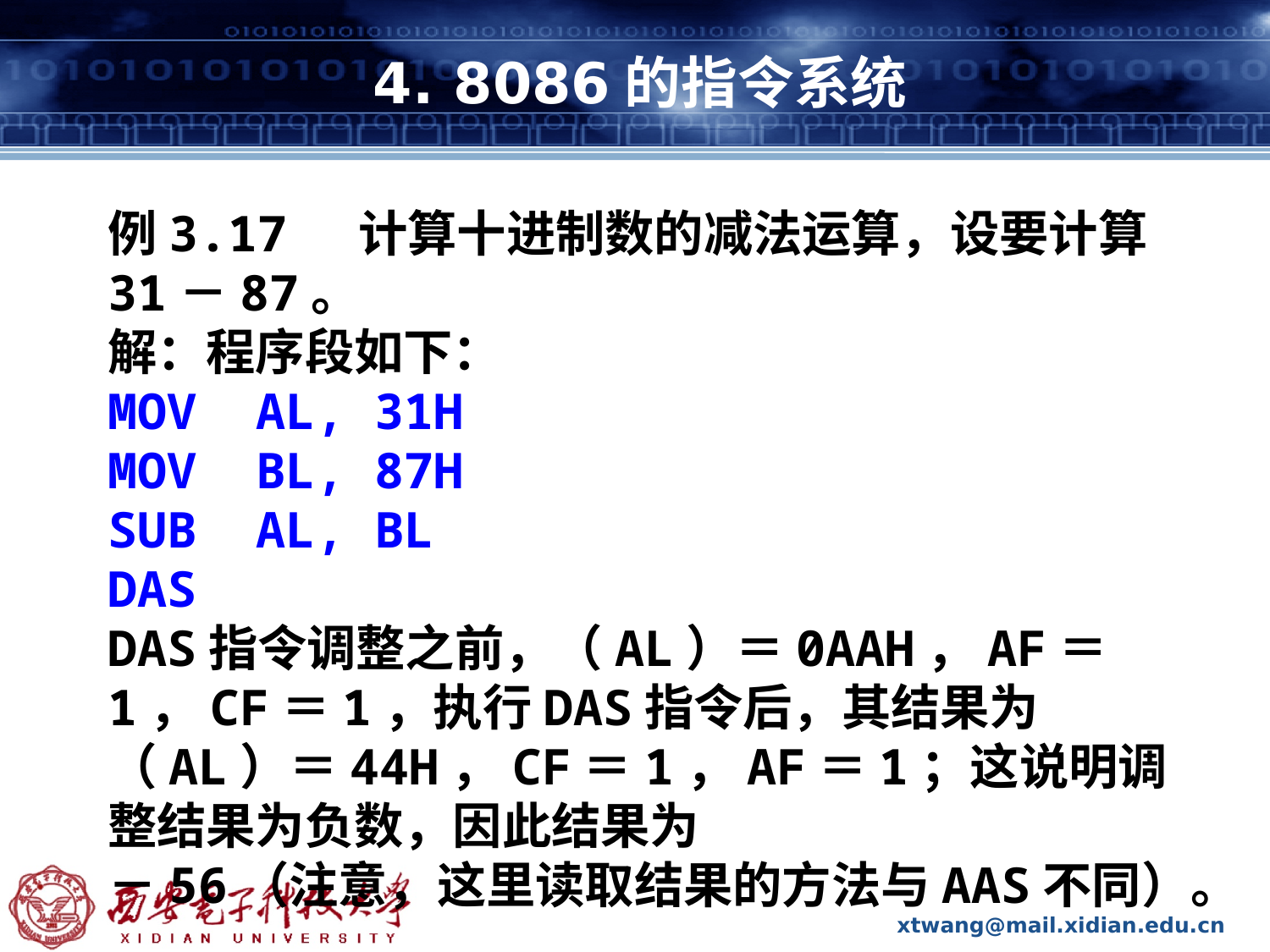

# 4. 8086的指令系统
例3.17  计算十进制数的减法运算，设要计算31－87。
解：程序段如下：
MOV  AL, 31H
MOV  BL, 87H
SUB  AL, BL
DAS
DAS指令调整之前，（AL）＝0AAH，AF＝1，CF＝1，执行DAS指令后，其结果为（AL）＝44H，CF＝1，AF＝1；这说明调整结果为负数，因此结果为
－56（注意，这里读取结果的方法与AAS不同）。